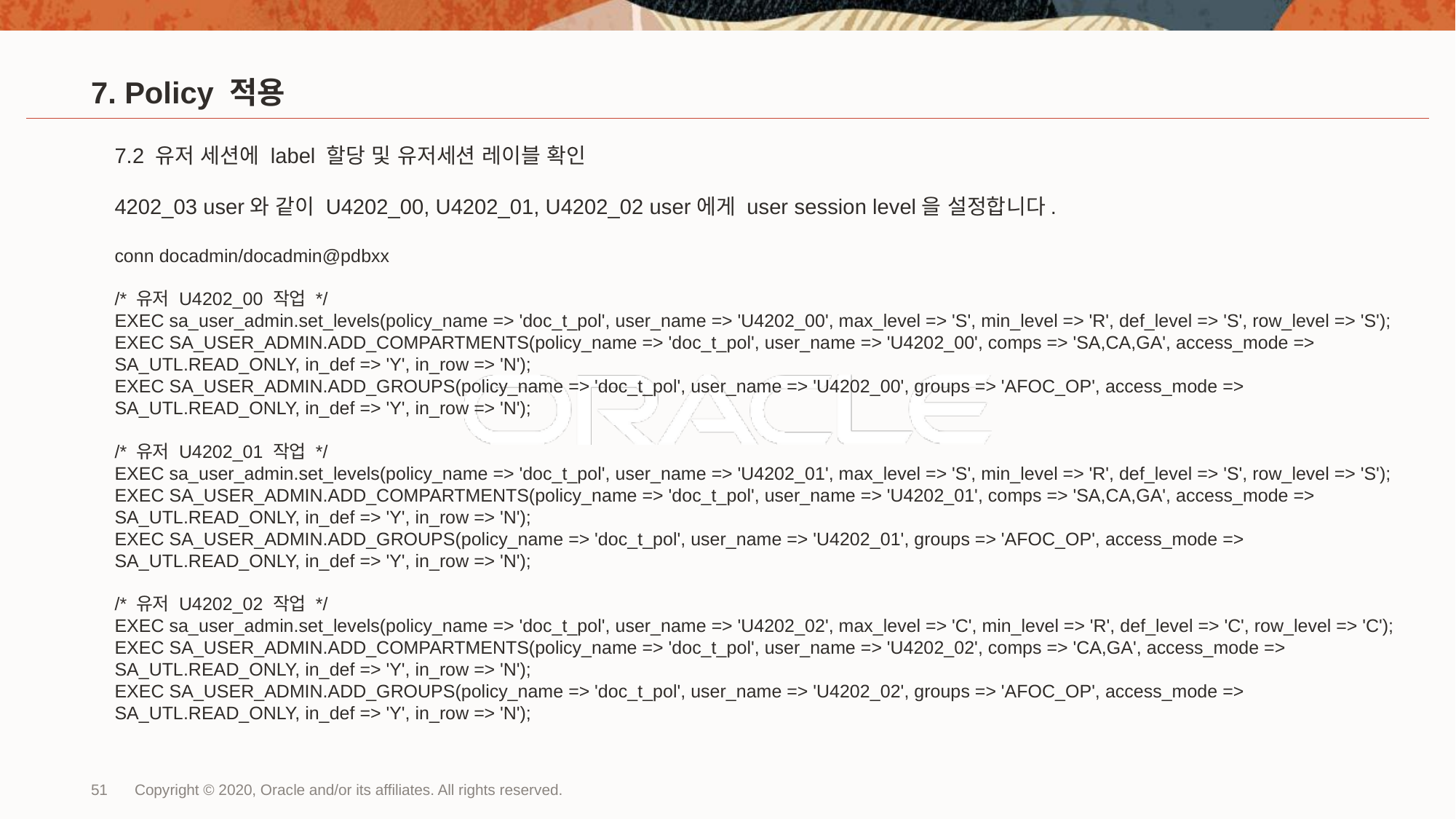

# 7. Policy 적용
7.2 유저 세션에 label 할당 및 유저세션 레이블 확인

4202_03 user와 같이 U4202_00, U4202_01, U4202_02 user에게 user session level을 설정합니다.

conn docadmin/docadmin@pdbxx

/* 유저 U4202_00 작업 */
EXEC sa_user_admin.set_levels(policy_name => 'doc_t_pol', user_name => 'U4202_00', max_level => 'S', min_level => 'R', def_level => 'S', row_level => 'S');
EXEC SA_USER_ADMIN.ADD_COMPARTMENTS(policy_name => 'doc_t_pol', user_name => 'U4202_00', comps => 'SA,CA,GA', access_mode => SA_UTL.READ_ONLY, in_def => 'Y', in_row => 'N');
EXEC SA_USER_ADMIN.ADD_GROUPS(policy_name => 'doc_t_pol', user_name => 'U4202_00', groups => 'AFOC_OP', access_mode => SA_UTL.READ_ONLY, in_def => 'Y', in_row => 'N');

/* 유저 U4202_01 작업 */
EXEC sa_user_admin.set_levels(policy_name => 'doc_t_pol', user_name => 'U4202_01', max_level => 'S', min_level => 'R', def_level => 'S', row_level => 'S');
EXEC SA_USER_ADMIN.ADD_COMPARTMENTS(policy_name => 'doc_t_pol', user_name => 'U4202_01', comps => 'SA,CA,GA', access_mode => SA_UTL.READ_ONLY, in_def => 'Y', in_row => 'N');
EXEC SA_USER_ADMIN.ADD_GROUPS(policy_name => 'doc_t_pol', user_name => 'U4202_01', groups => 'AFOC_OP', access_mode => SA_UTL.READ_ONLY, in_def => 'Y', in_row => 'N');

/* 유저 U4202_02 작업 */
EXEC sa_user_admin.set_levels(policy_name => 'doc_t_pol', user_name => 'U4202_02', max_level => 'C', min_level => 'R', def_level => 'C', row_level => 'C');
EXEC SA_USER_ADMIN.ADD_COMPARTMENTS(policy_name => 'doc_t_pol', user_name => 'U4202_02', comps => 'CA,GA', access_mode => SA_UTL.READ_ONLY, in_def => 'Y', in_row => 'N');
EXEC SA_USER_ADMIN.ADD_GROUPS(policy_name => 'doc_t_pol', user_name => 'U4202_02', groups => 'AFOC_OP', access_mode => SA_UTL.READ_ONLY, in_def => 'Y', in_row => 'N');

51
Copyright © 2020, Oracle and/or its affiliates. All rights reserved.